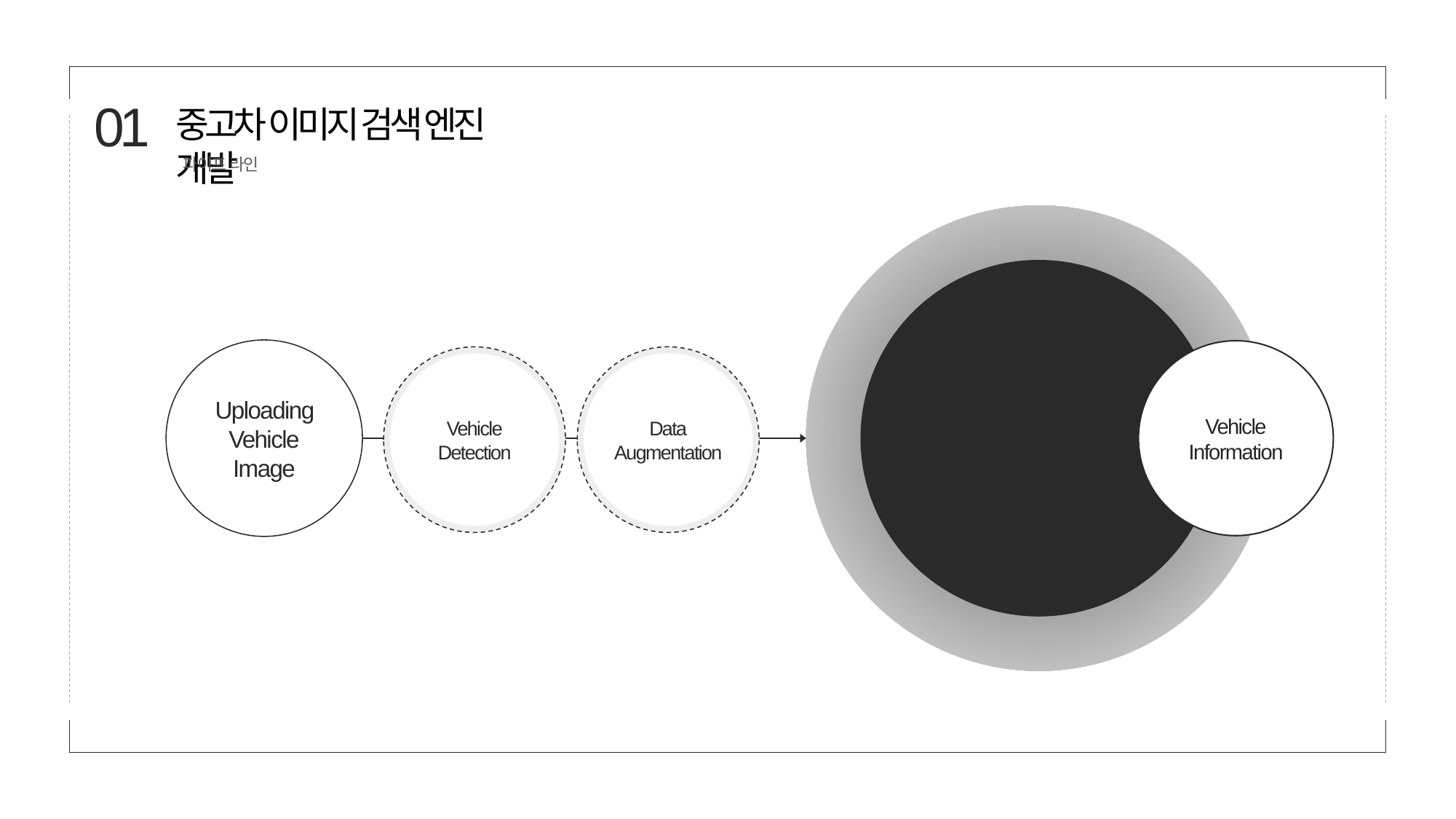

01
중고차 이미지 검색 엔진 개발
파이프 라인

Vehicle
Classification

Uploading Vehicle
Image
Vehicle
Information

Vehicle
Detection
Data
Augmentation